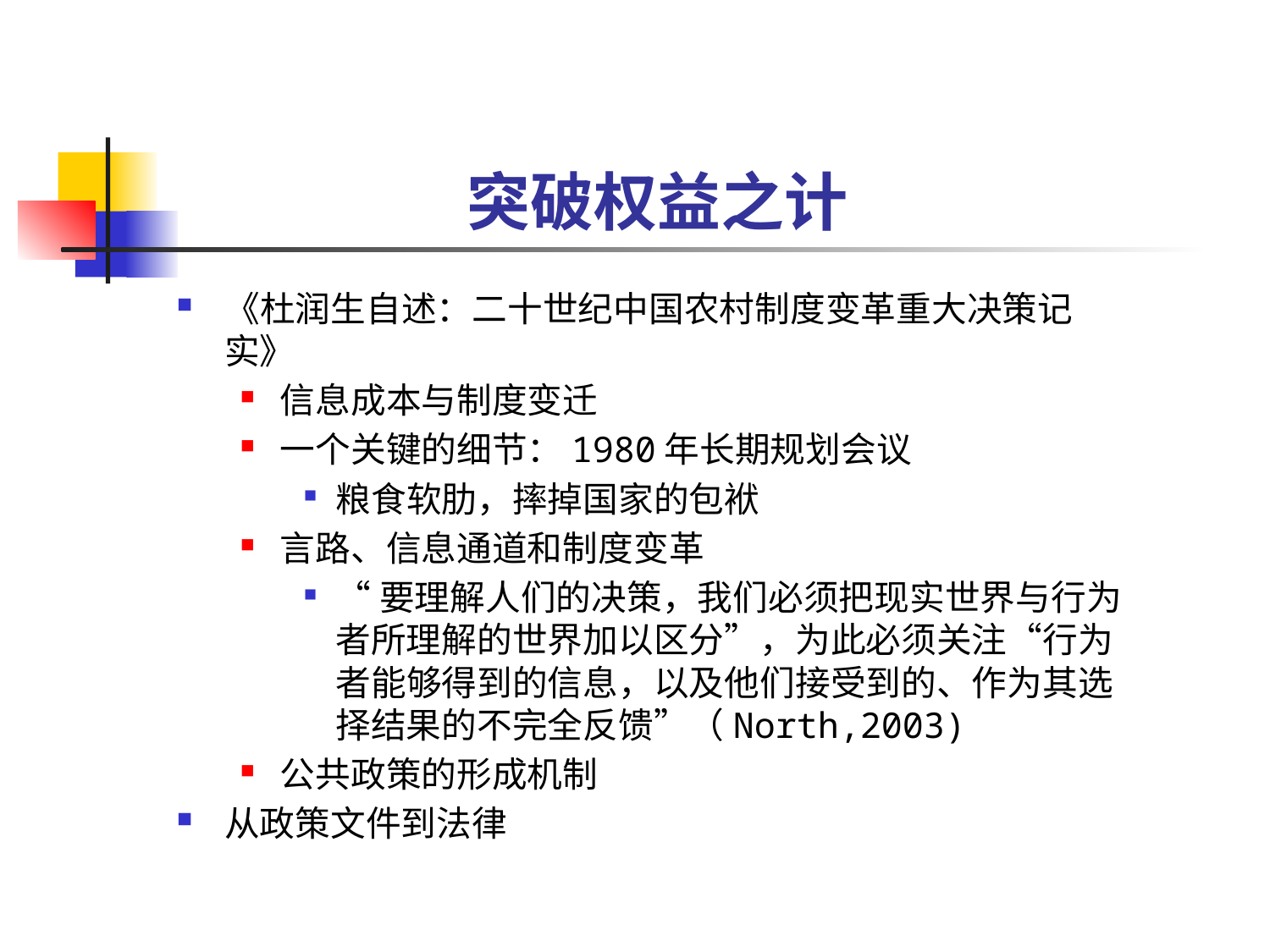

# 突破权益之计
《杜润生自述：二十世纪中国农村制度变革重大决策记实》
信息成本与制度变迁
一个关键的细节：1980年长期规划会议
粮食软肋，摔掉国家的包袱
言路、信息通道和制度变革
“要理解人们的决策，我们必须把现实世界与行为者所理解的世界加以区分”，为此必须关注“行为者能够得到的信息，以及他们接受到的、作为其选择结果的不完全反馈”（North,2003)
公共政策的形成机制
从政策文件到法律